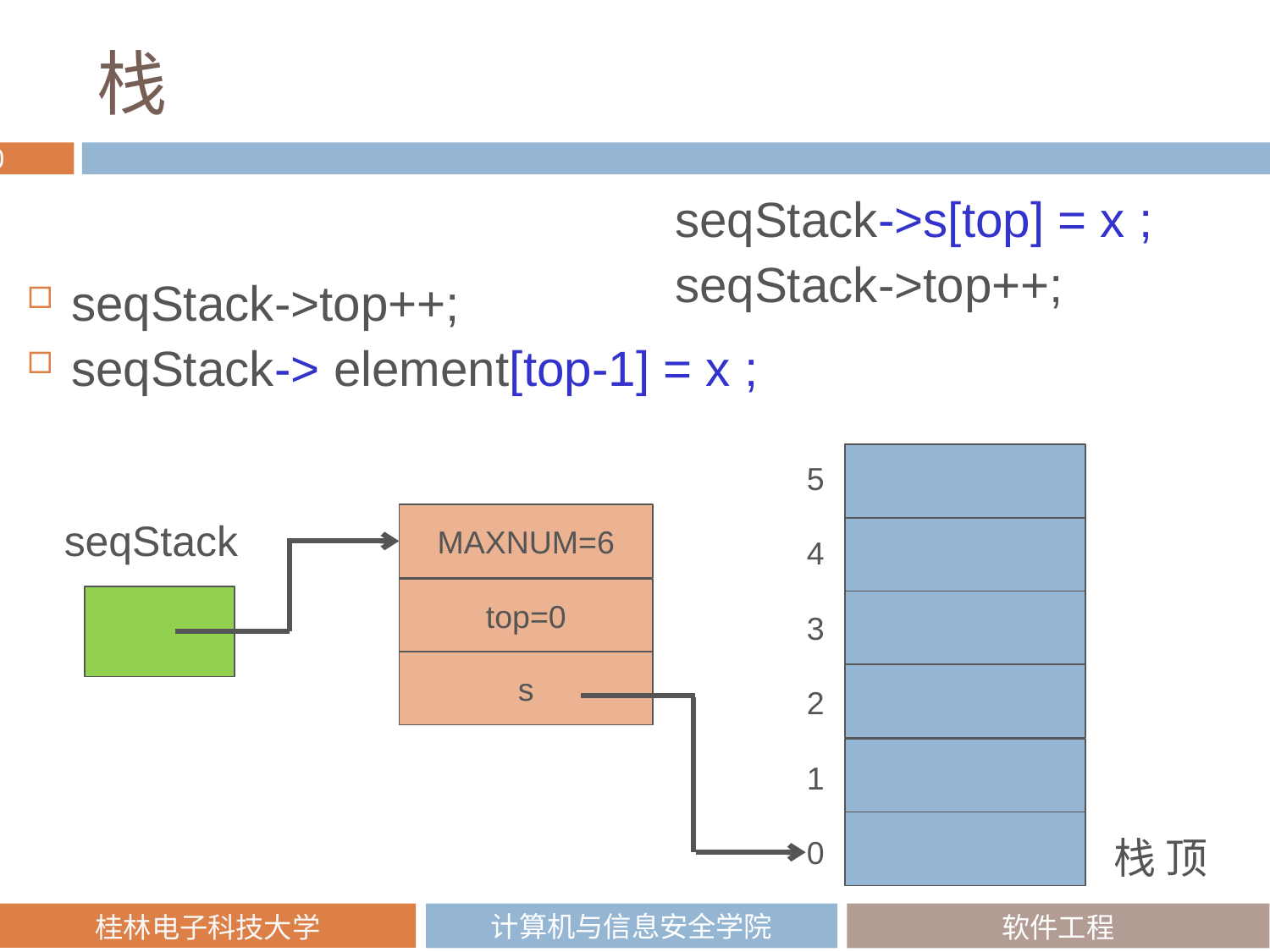

# 栈
seqStack->s[top] = x ;
seqStack->top++;

seqStack->top++;
seqStack-> element[top-1] = x ;

5
MAXNUM=6
seqStack

4
top=0

3
s

2

1

栈 顶
0